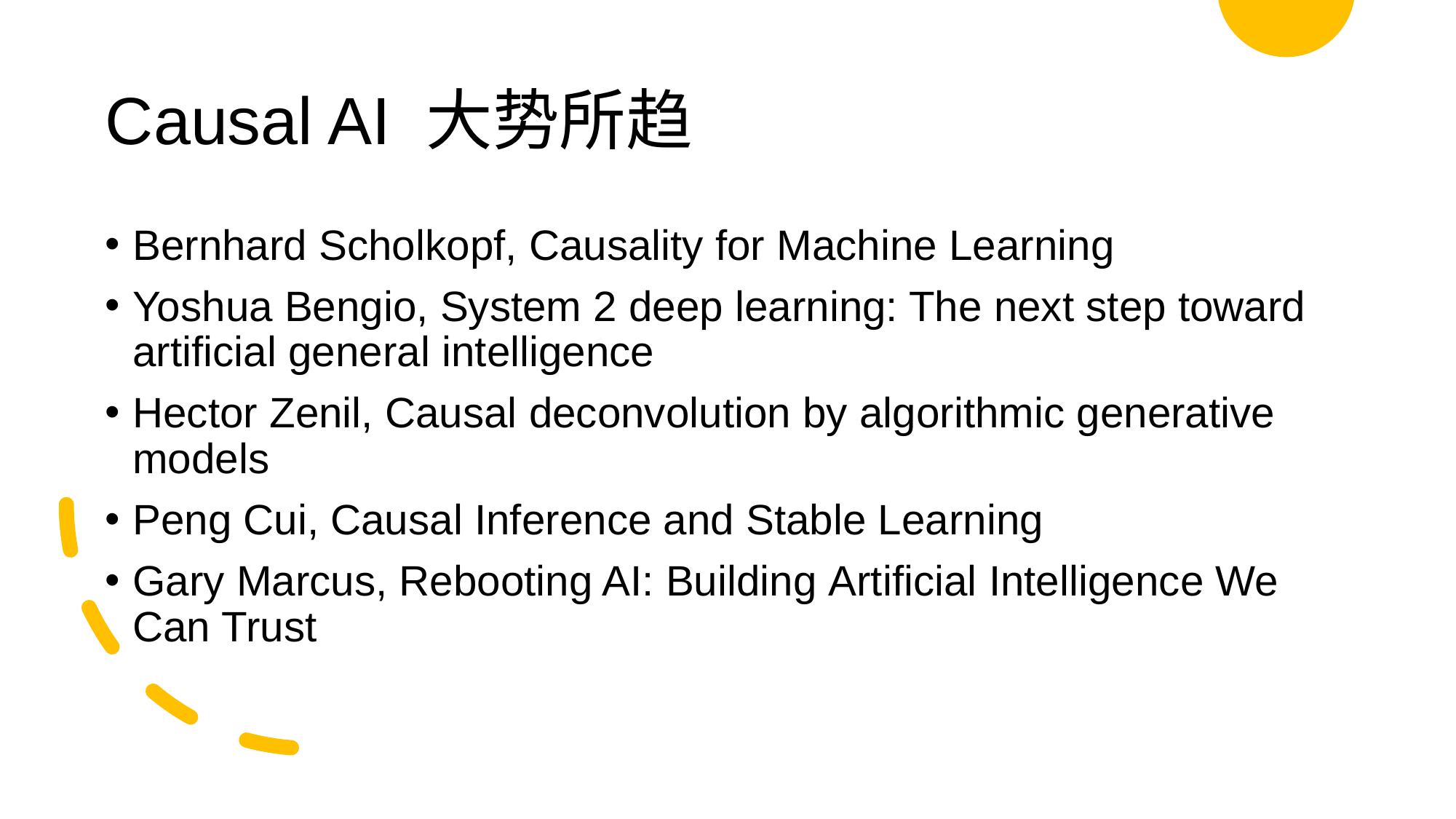

# Causal AI 大势所趋
Bernhard Scholkopf, Causality for Machine Learning
Yoshua Bengio, System 2 deep learning: The next step toward artificial general intelligence
Hector Zenil, Causal deconvolution by algorithmic generative models
Peng Cui, Causal Inference and Stable Learning
Gary Marcus, Rebooting AI: Building Artificial Intelligence We Can Trust